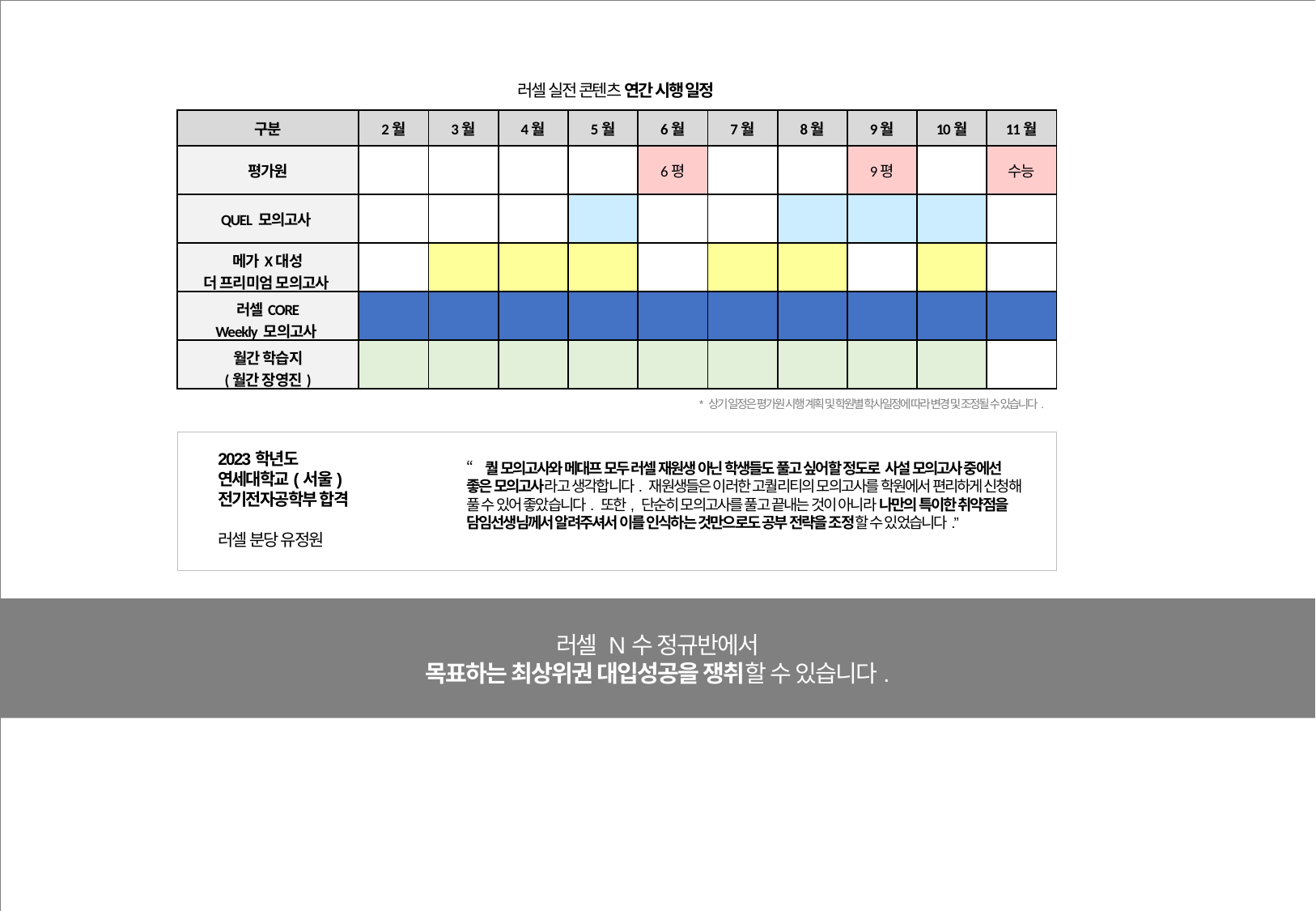

러셀 실전 콘텐츠 연간 시행 일정
| 구분 | 2월 | 3월 | 4월 | 5월 | 6월 | 7월 | 8월 | 9월 | 10월 | 11월 |
| --- | --- | --- | --- | --- | --- | --- | --- | --- | --- | --- |
| 평가원 |  |  |  |  | 6평 |  |  | 9평 |  | 수능 |
| QUEL 모의고사 |  |  |  |  |  |  |  |  |  |  |
| 메가X대성 더 프리미엄 모의고사 |  |  |  |  |  |  |  |  |  |  |
| 러셀CORE Weekly 모의고사 |  |  |  |  |  |  |  |  |  |  |
| 월간 학습지 (월간 장영진) |  |  |  |  |  |  |  |  |  |  |
* 상기 일정은 평가원 시행 계획 및 학원별 학사일정에 따라 변경 및 조정될 수 있습니다.

2023학년도
연세대학교(서울)
전기전자공학부 합격

러셀 분당 유정원
“퀄 모의고사와 메대프 모두 러셀 재원생 아닌 학생들도 풀고 싶어할 정도로  사설 모의고사 중에선 좋은 모의고사라고 생각합니다. 재원생들은 이러한 고퀄리티의 모의고사를 학원에서 편리하게 신청해 풀 수 있어 좋았습니다. 또한, 단순히 모의고사를 풀고 끝내는 것이 아니라 나만의 특이한 취약점을 담임선생님께서 알려주셔서 이를 인식하는 것만으로도 공부 전략을 조정할 수 있었습니다.”
러셀 N수 정규반에서
목표하는 최상위권 대입성공을 쟁취할 수 있습니다.